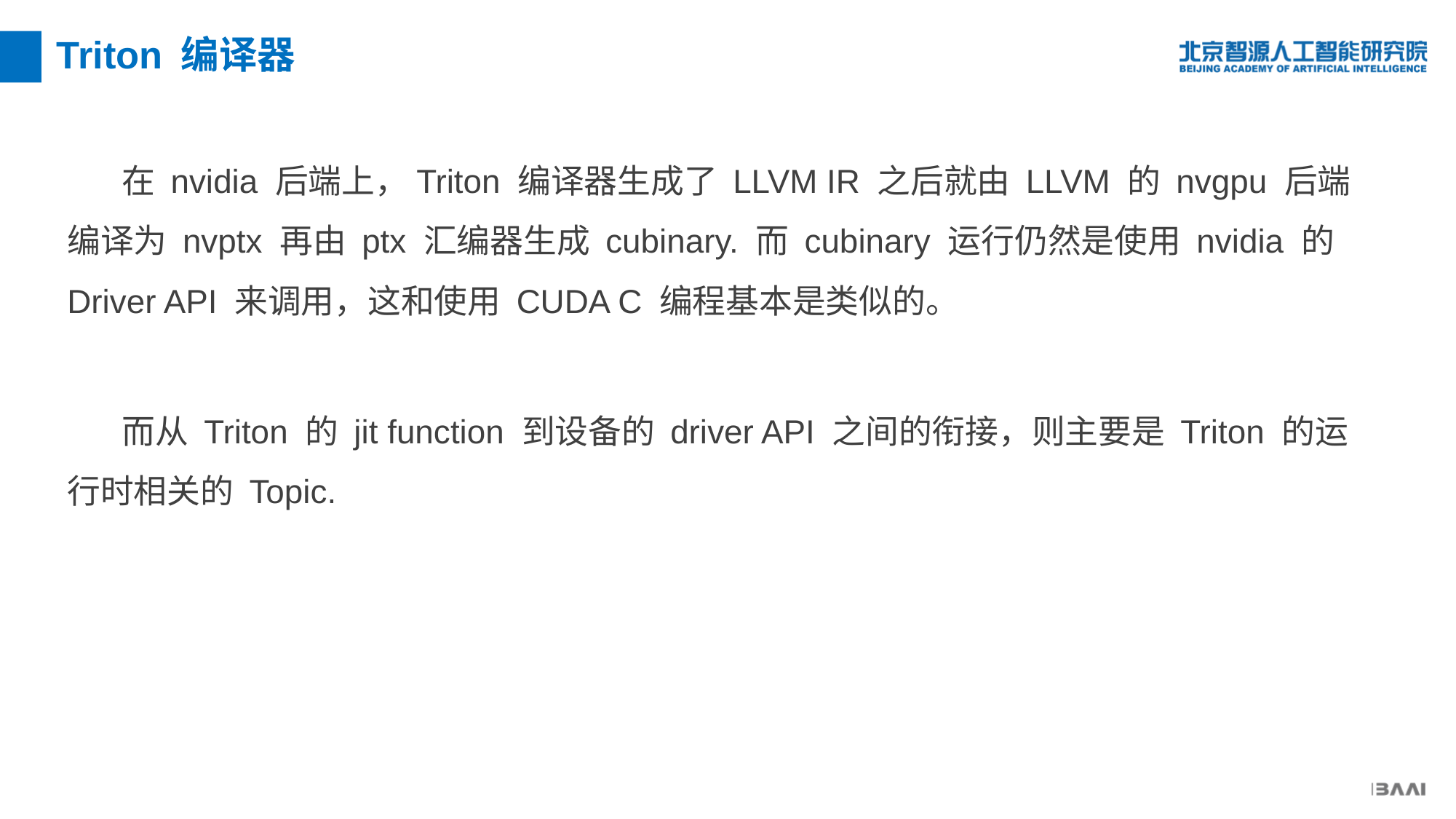

Triton 编译器
在 nvidia 后端上，Triton 编译器生成了 LLVM IR 之后就由 LLVM 的 nvgpu 后端编译为 nvptx 再由 ptx 汇编器生成 cubinary. 而 cubinary 运行仍然是使用 nvidia 的 Driver API 来调用，这和使用 CUDA C 编程基本是类似的。

而从 Triton 的 jit function 到设备的 driver API 之间的衔接，则主要是 Triton 的运行时相关的 Topic.